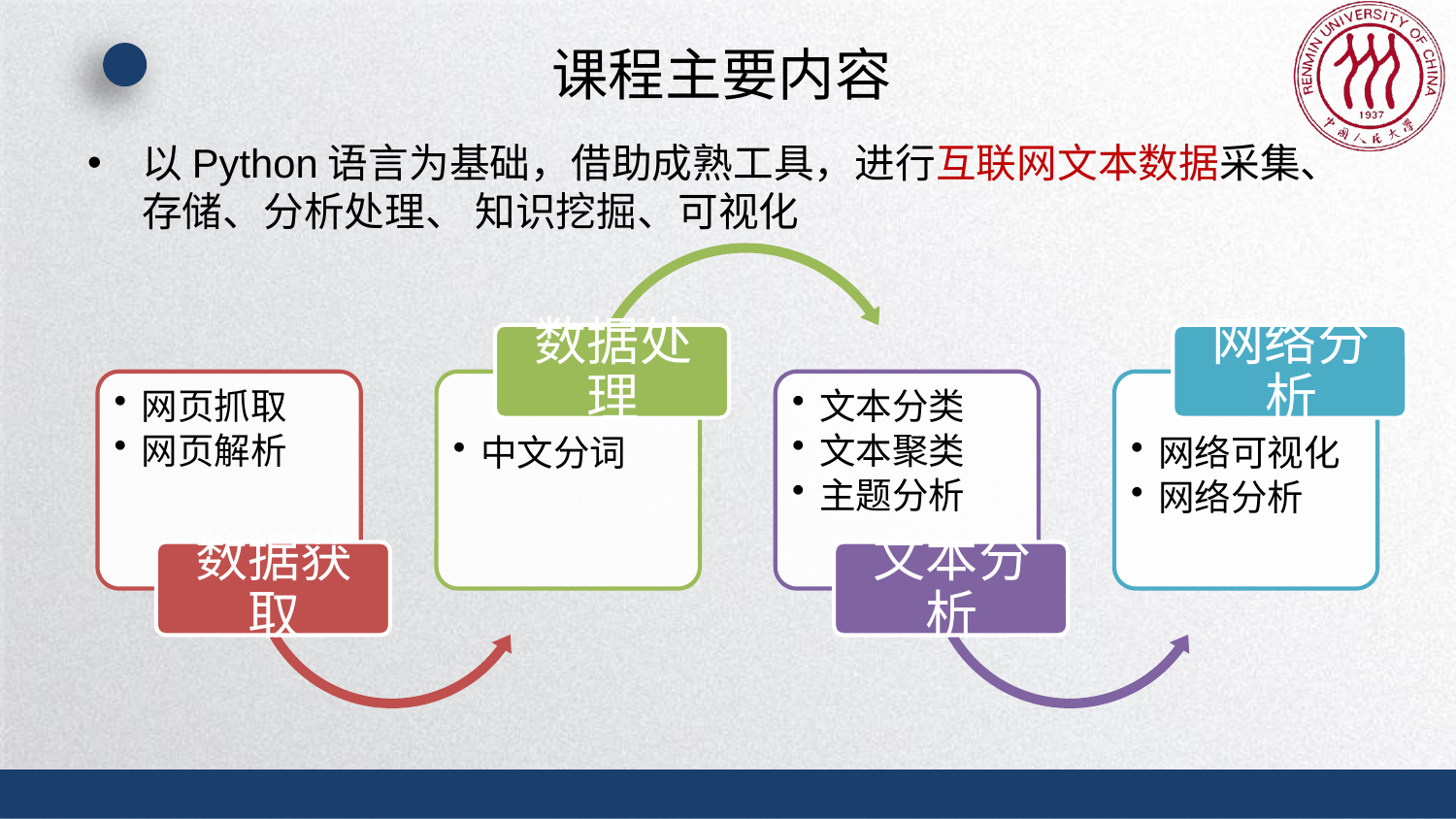

# 课程主要内容
以Python语言为基础，借助成熟工具，进行互联网文本数据采集、存储、分析处理、 知识挖掘、可视化
网页抓取
网页解析
数据获取
中文分词
数据处理
文本分类
文本聚类
主题分析
文本分析
网络可视化
网络分析
网络分析